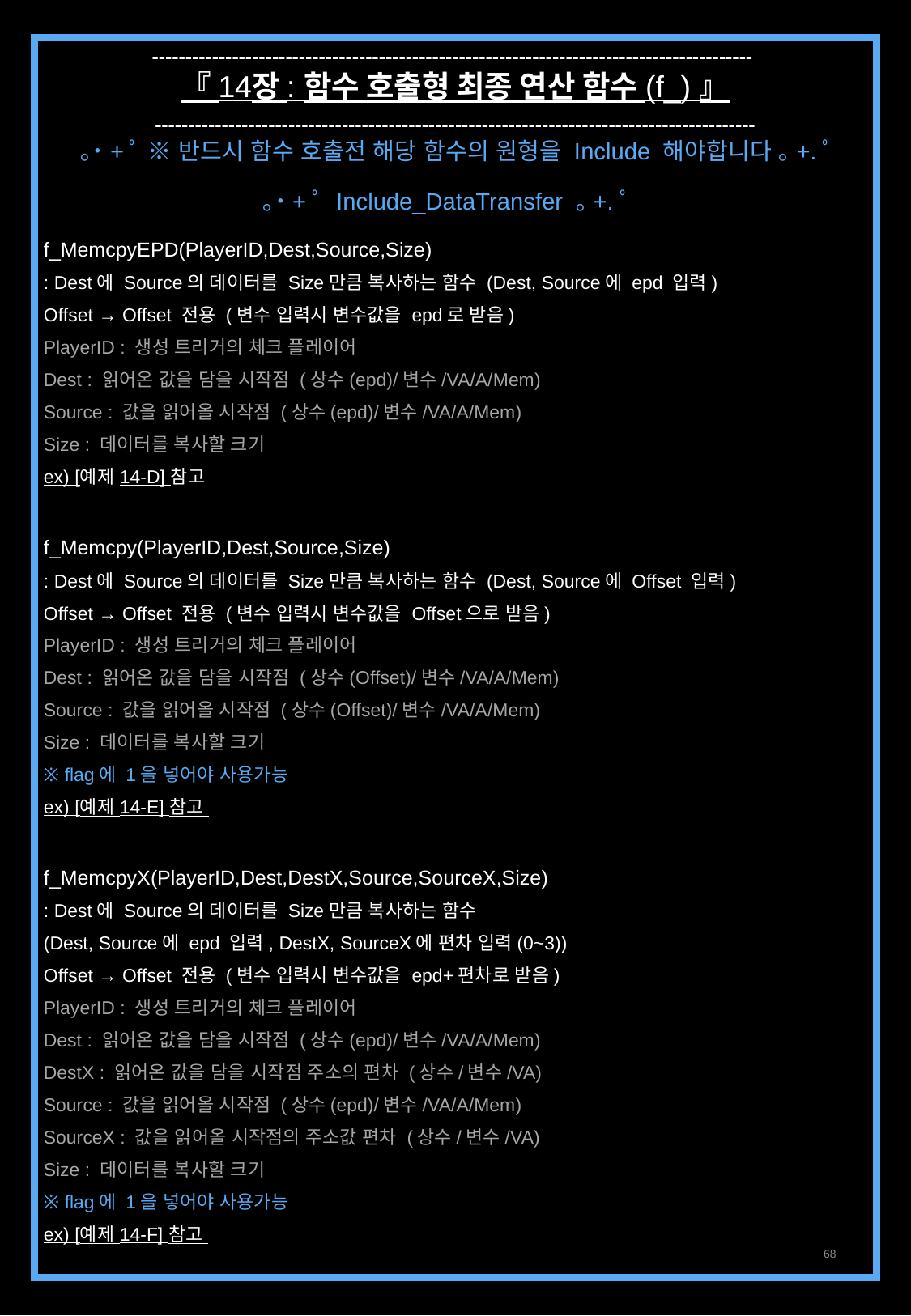

------------------------------------------------------------------------------------------
『 14장 : 함수 호출형 최종 연산 함수 (f_) 』
------------------------------------------------------------------------------------------

｡˙+ﾟ ※ 반드시 함수 호출전 해당 함수의 원형을 Include 해야합니다 ｡+.ﾟ
｡˙+ﾟ Include_DataTransfer ｡+.ﾟ
f_MemcpyEPD(PlayerID,Dest,Source,Size)
: Dest에 Source의 데이터를 Size만큼 복사하는 함수 (Dest, Source에 epd 입력)
Offset → Offset 전용 (변수 입력시 변수값을 epd로 받음)
PlayerID : 생성 트리거의 체크 플레이어
Dest : 읽어온 값을 담을 시작점 (상수(epd)/변수/VA/A/Mem)
Source : 값을 읽어올 시작점 (상수(epd)/변수/VA/A/Mem)
Size : 데이터를 복사할 크기
ex) [예제 14-D] 참고

f_Memcpy(PlayerID,Dest,Source,Size)
: Dest에 Source의 데이터를 Size만큼 복사하는 함수 (Dest, Source에 Offset 입력)
Offset → Offset 전용 (변수 입력시 변수값을 Offset으로 받음)
PlayerID : 생성 트리거의 체크 플레이어
Dest : 읽어온 값을 담을 시작점 (상수(Offset)/변수/VA/A/Mem)
Source : 값을 읽어올 시작점 (상수(Offset)/변수/VA/A/Mem)
Size : 데이터를 복사할 크기
※ flag에 1을 넣어야 사용가능
ex) [예제 14-E] 참고

f_MemcpyX(PlayerID,Dest,DestX,Source,SourceX,Size)
: Dest에 Source의 데이터를 Size만큼 복사하는 함수
(Dest, Source에 epd 입력, DestX, SourceX에 편차 입력(0~3))
Offset → Offset 전용 (변수 입력시 변수값을 epd+편차로 받음)
PlayerID : 생성 트리거의 체크 플레이어
Dest : 읽어온 값을 담을 시작점 (상수(epd)/변수/VA/A/Mem)
DestX : 읽어온 값을 담을 시작점 주소의 편차 (상수/변수/VA)
Source : 값을 읽어올 시작점 (상수(epd)/변수/VA/A/Mem)
SourceX : 값을 읽어올 시작점의 주소값 편차 (상수/변수/VA)
Size : 데이터를 복사할 크기
※ flag에 1을 넣어야 사용가능
ex) [예제 14-F] 참고
68